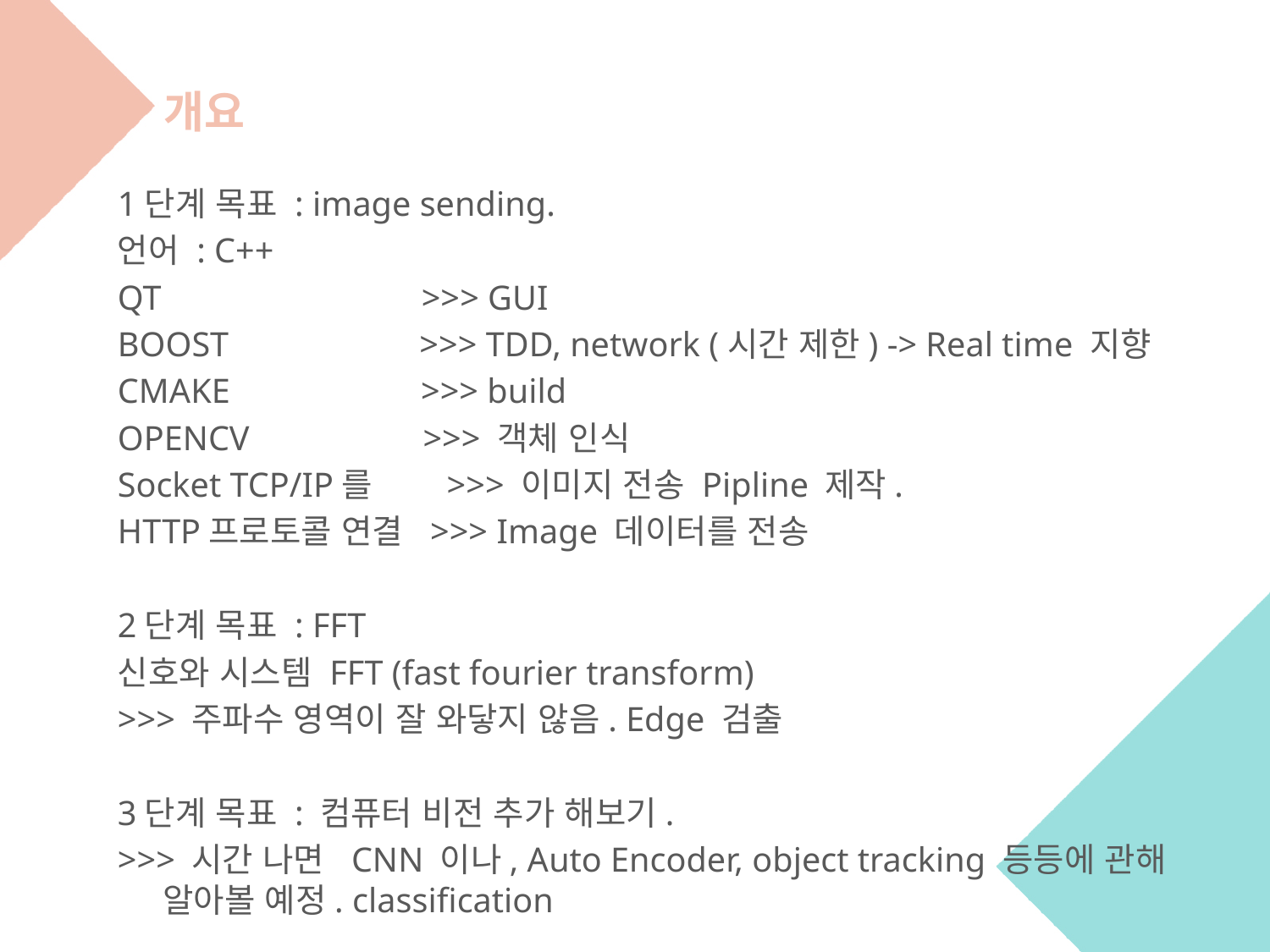

# 개요
1단계 목표 : image sending.
언어 : C++
QT                              >>> GUI
BOOST                      >>> TDD, network (시간 제한) -> Real time 지향
CMAKE                      >>> build
OPENCV                    >>> 객체 인식
Socket TCP/IP를       >>> 이미지 전송 Pipline 제작.
HTTP프로토콜 연결  >>> Image 데이터를 전송

2단계 목표 : FFT
신호와 시스템 FFT (fast fourier transform)
>>> 주파수 영역이 잘 와닿지 않음. Edge 검출

3단계 목표 : 컴퓨터 비전 추가 해보기.
>>> 시간 나면  CNN 이나, Auto Encoder, object tracking 등등에 관해 알아볼 예정. classification